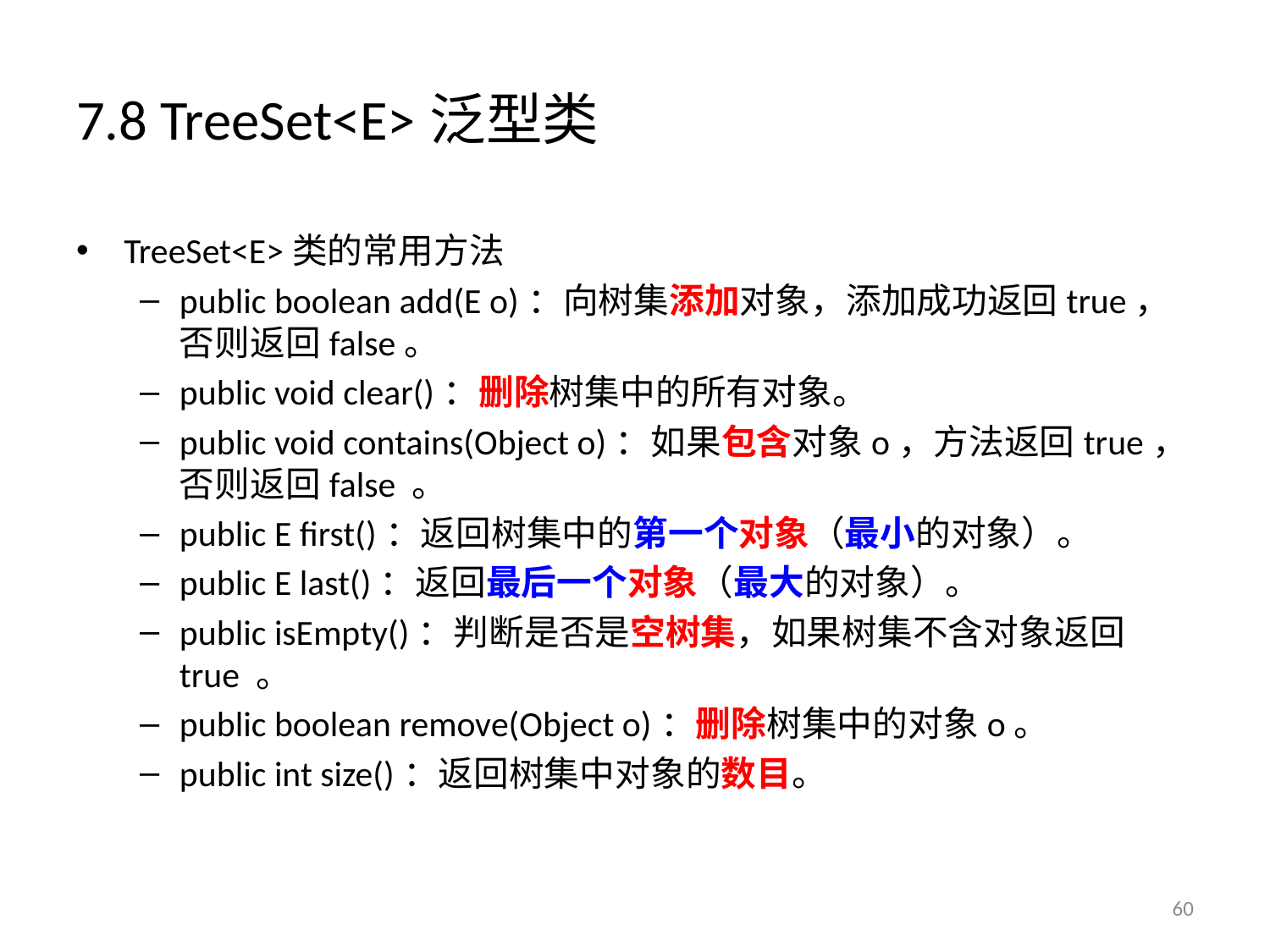

# 7.8 TreeSet<E>泛型类
TreeSet<E>类的常用方法
public boolean add(E o)：向树集添加对象，添加成功返回true，否则返回false。
public void clear()：删除树集中的所有对象。
public void contains(Object o)：如果包含对象o，方法返回true，否则返回false 。
public E first()：返回树集中的第一个对象（最小的对象）。
public E last()：返回最后一个对象（最大的对象）。
public isEmpty()：判断是否是空树集，如果树集不含对象返回true 。
public boolean remove(Object o)：删除树集中的对象o。
public int size()：返回树集中对象的数目。

60